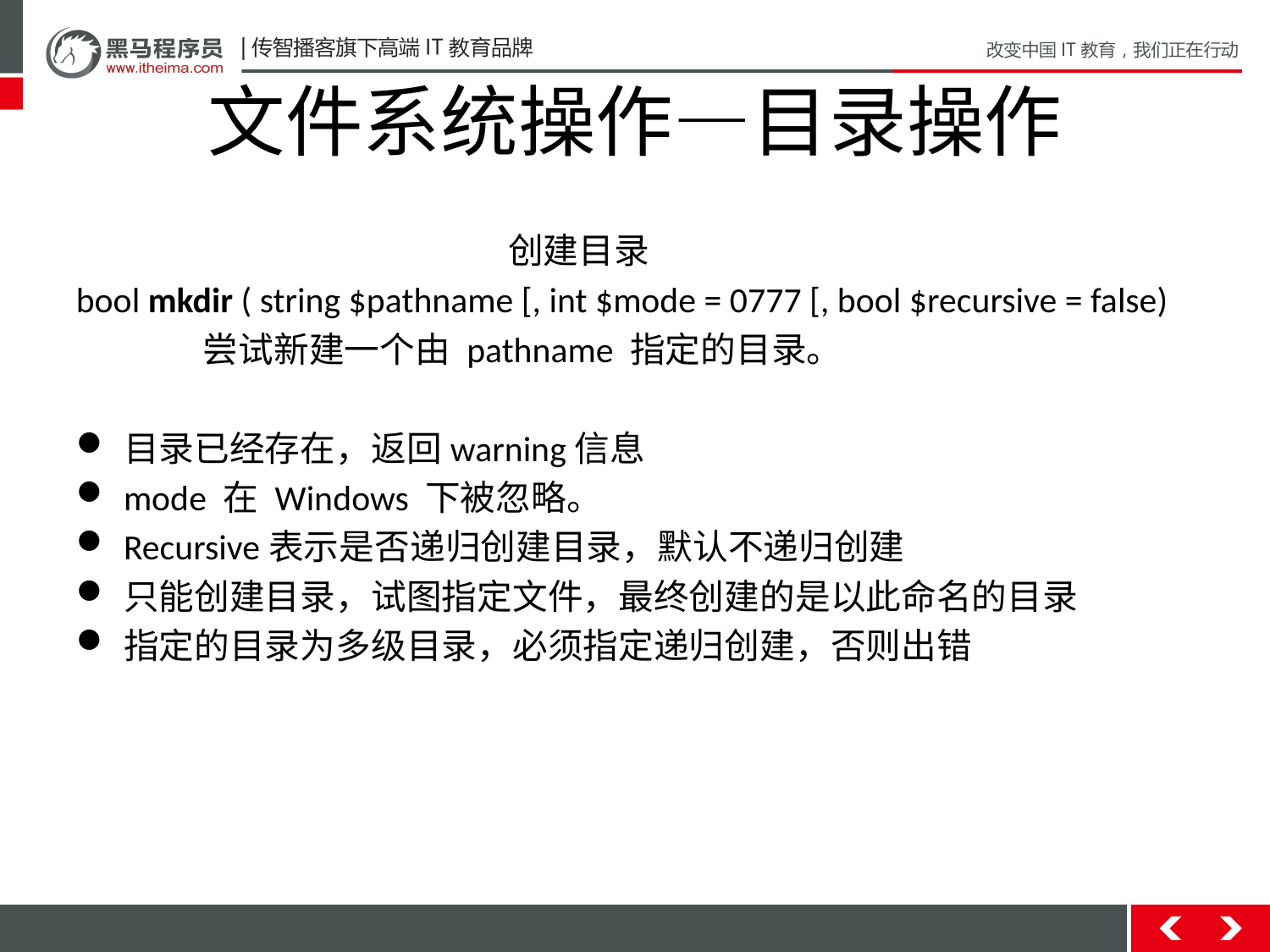

# 文件系统操作—目录操作
创建目录
bool mkdir ( string $pathname [, int $mode = 0777 [, bool $recursive = false)
	尝试新建一个由 pathname 指定的目录。

目录已经存在，返回warning信息
mode 在 Windows 下被忽略。
Recursive表示是否递归创建目录，默认不递归创建
只能创建目录，试图指定文件，最终创建的是以此命名的目录
指定的目录为多级目录，必须指定递归创建，否则出错